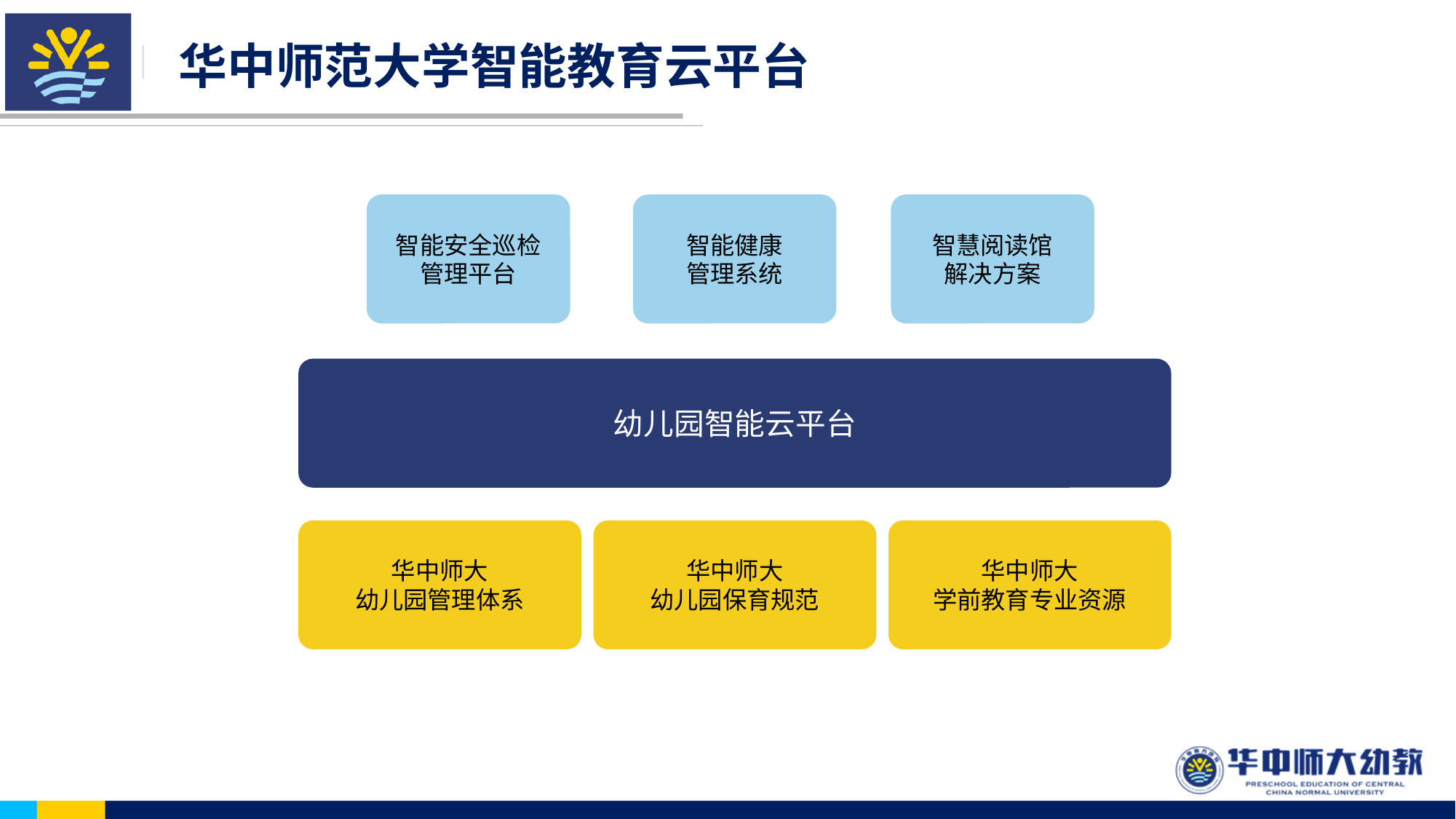

华中师范大学智能教育云平台
智能安全巡检
管理平台
智能健康
管理系统
智慧阅读馆
解决方案
幼儿园智能云平台
华中师大
幼儿园管理体系
华中师大
幼儿园保育规范
华中师大
学前教育专业资源